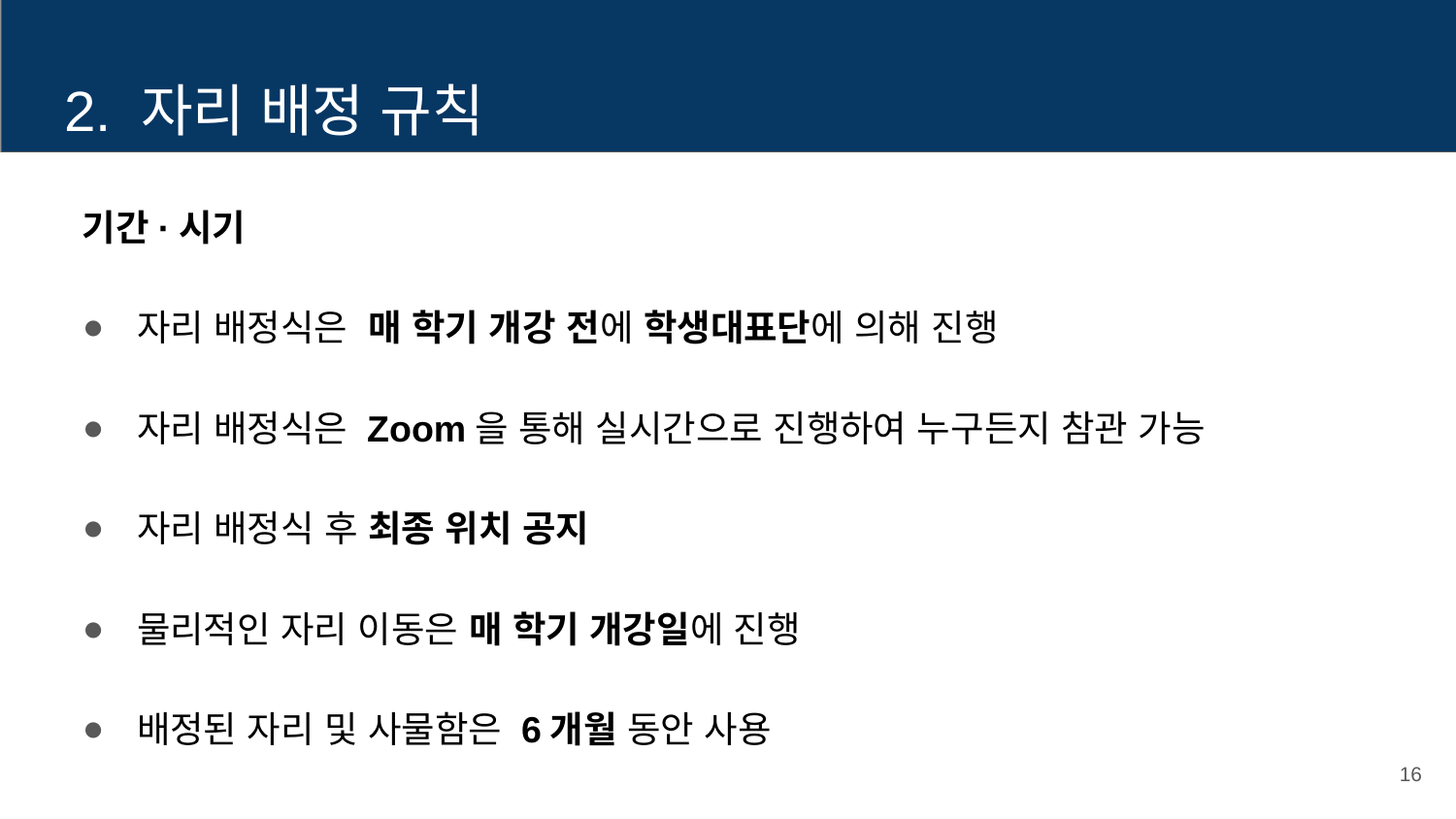

# 2. 자리 배정 규칙
기간·시기

자리 배정식은  매 학기 개강 전에 학생대표단에 의해 진행

자리 배정식은 Zoom을 통해 실시간으로 진행하여 누구든지 참관 가능

자리 배정식 후 최종 위치 공지

물리적인 자리 이동은 매 학기 개강일에 진행

배정된 자리 및 사물함은 6개월 동안 사용
16